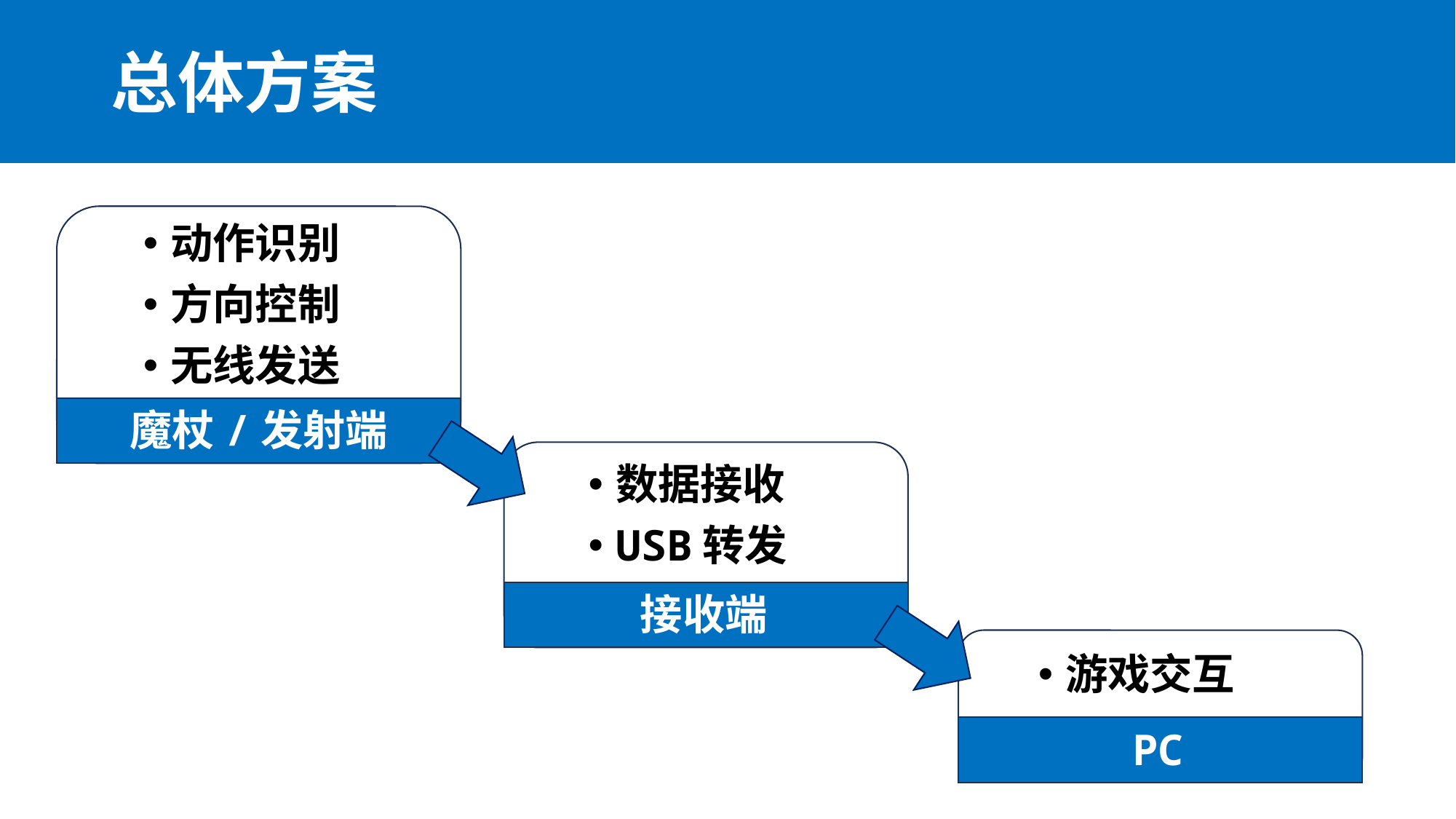

# 总体方案

动作识别
方向控制
无线发送

魔杖/发射端

数据接收
USB转发

接收端

游戏交互

PC